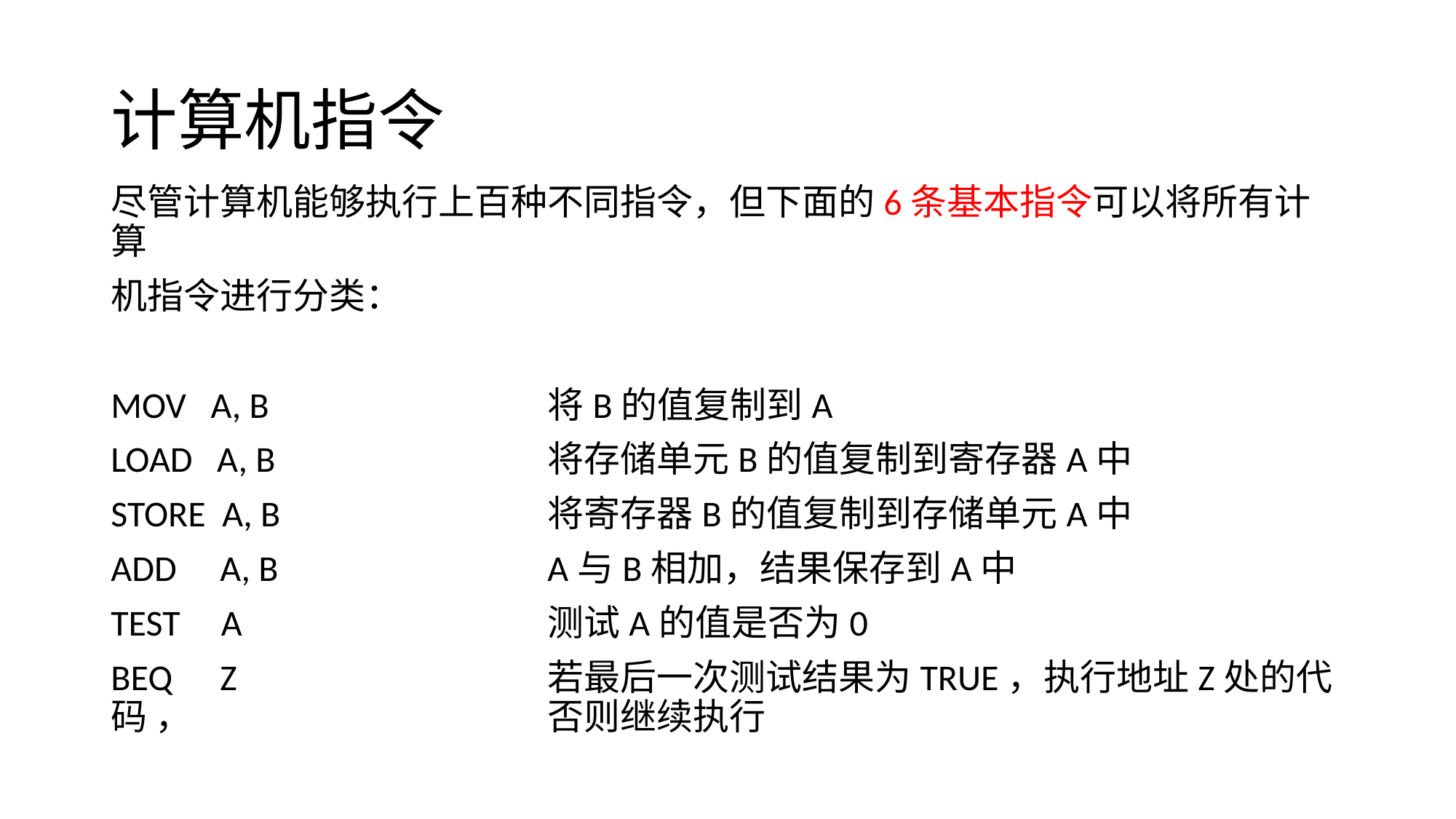

# 计算机指令
尽管计算机能够执行上百种不同指令，但下面的6条基本指令可以将所有计算
机指令进行分类：

MOV   A, B			将B的值复制到A
LOAD   A, B			将存储单元B的值复制到寄存器A中
STORE  A, B			将寄存器B的值复制到存储单元A中
ADD	A, B			A与B相加，结果保存到A中
TEST     A			测试A的值是否为0
BEQ	Z		  	若最后一次测试结果为TRUE，执行地址Z处的代码 ，				否则继续执行